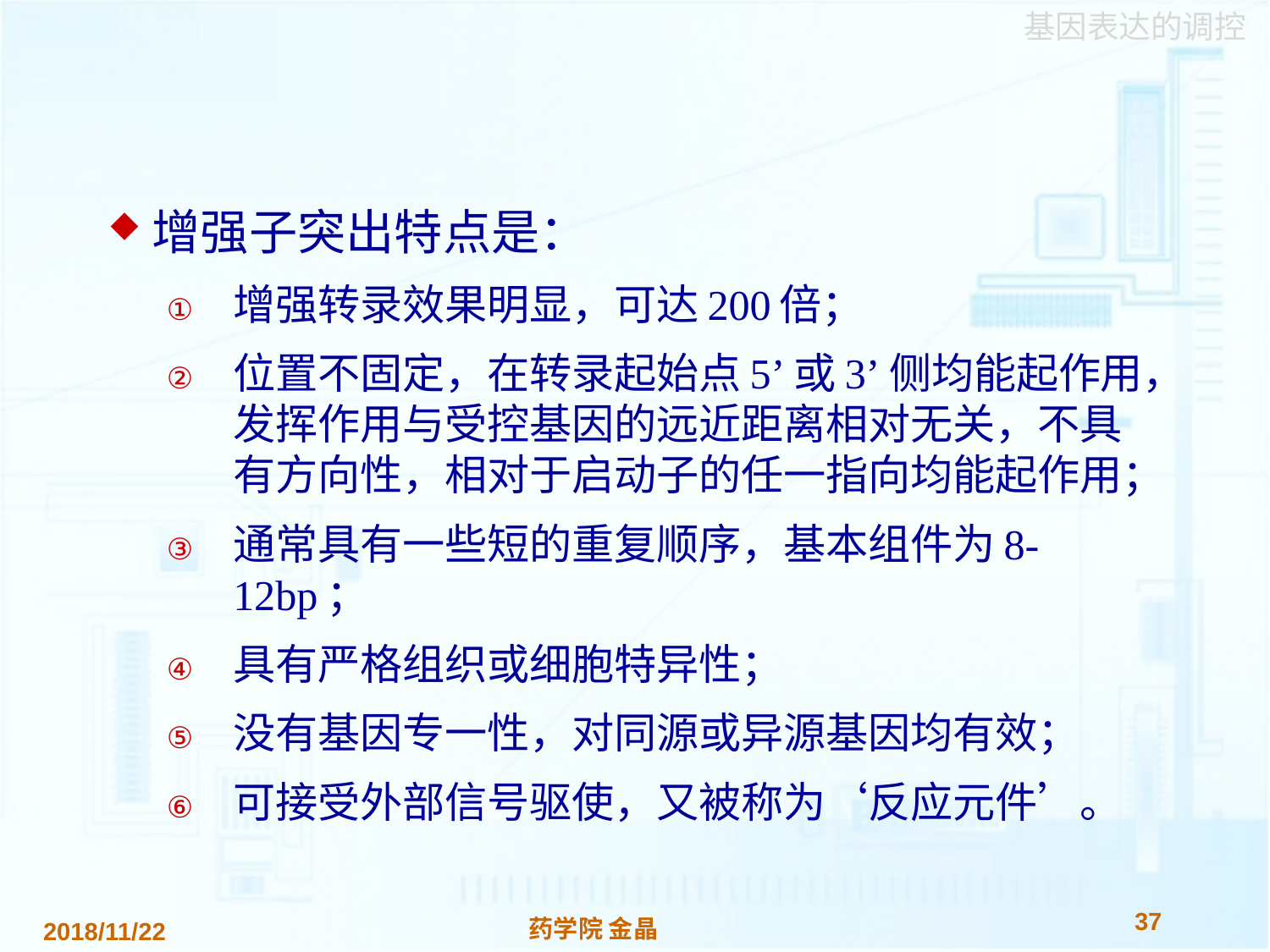

#
增强子突出特点是：
增强转录效果明显，可达200倍；
位置不固定，在转录起始点5’或3’侧均能起作用，发挥作用与受控基因的远近距离相对无关，不具有方向性，相对于启动子的任一指向均能起作用；
通常具有一些短的重复顺序，基本组件为8-12bp；
具有严格组织或细胞特异性；
没有基因专一性，对同源或异源基因均有效；
可接受外部信号驱使，又被称为‘反应元件’。

37
药学院 金晶
2018/11/22